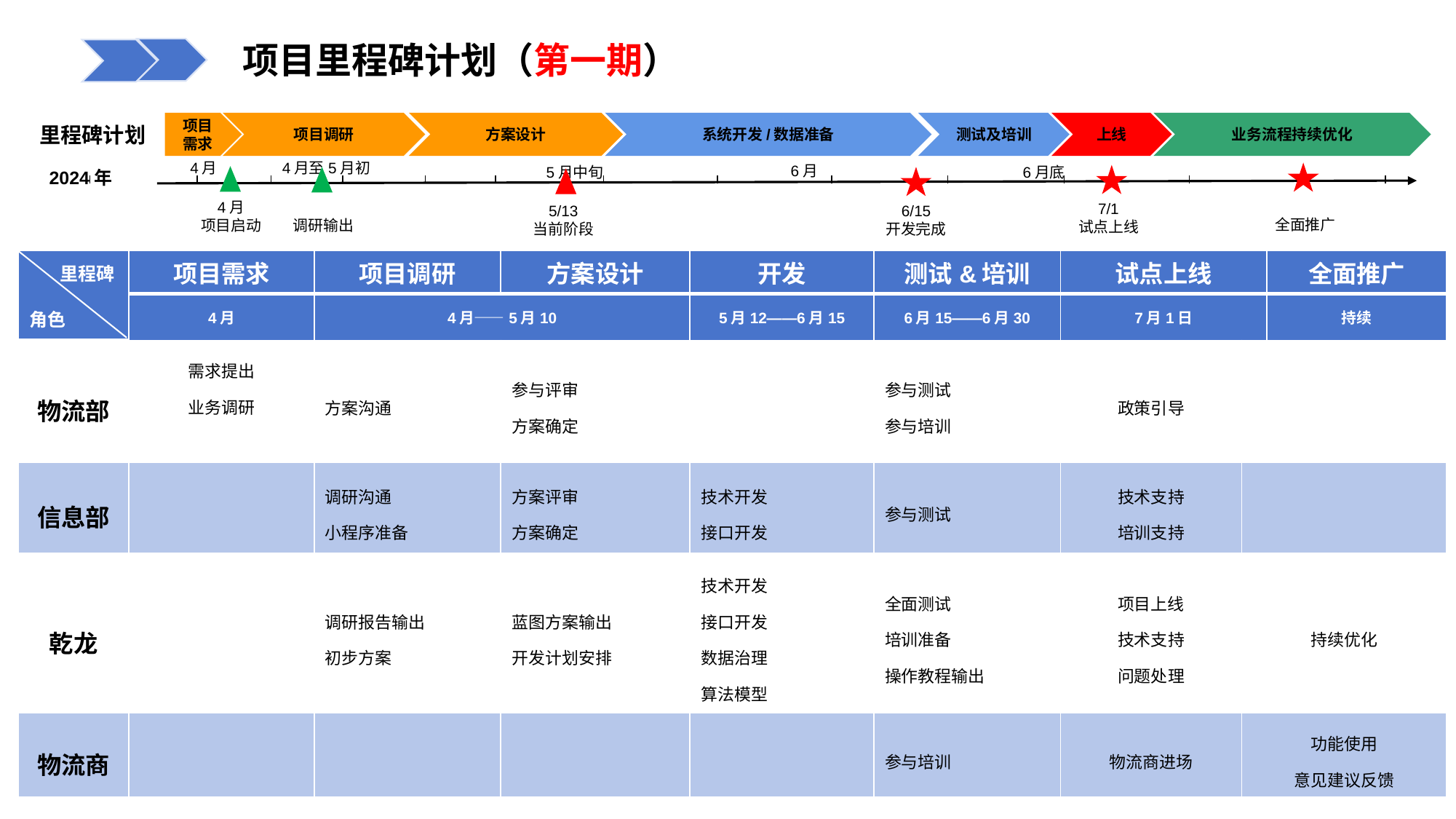

项目里程碑计划（第一期）

项目
需求
项目调研
方案设计
系统开发/数据准备
测试及培训
上线
业务流程持续优化
里程碑计划
4月
4月至5月初
6月
5月中旬
6月底

2024年

全面推广
4月
项目启动

调研输出
7/1
试点上线
5/13
当前阶段
6/15
开发完成
|  | 项目需求 | 项目调研 | 方案设计 | 开发 | 测试&培训 | 试点上线 |  | 全面推广 |
| --- | --- | --- | --- | --- | --- | --- | --- | --- |
|  | 4月 | 4月——5月10 |  | 5月12——6月15 | 6月15——6月30 | 7月1日 |  | 持续 |
| 物流部 | 需求提出 业务调研 | 方案沟通 | 参与评审 方案确定 |  | 参与测试 参与培训 | 政策引导 |  |  |
| 信息部 |  | 调研沟通 小程序准备 | 方案评审 方案确定 | 技术开发 接口开发 | 参与测试 | 技术支持 培训支持 |  |  |
| 乾龙 |  | 调研报告输出 初步方案 | 蓝图方案输出 开发计划安排 |  | 全面测试 培训准备 操作教程输出 | 项目上线 技术支持 问题处理 | 持续优化 |  |
|  |  |  |  | 技术开发 接口开发 数据治理 算法模型 |  |  |  |  |
| 物流商 |  |  |  |  | 参与培训 | 物流商进场 | 功能使用 意见建议反馈 |  |
里程碑
角色